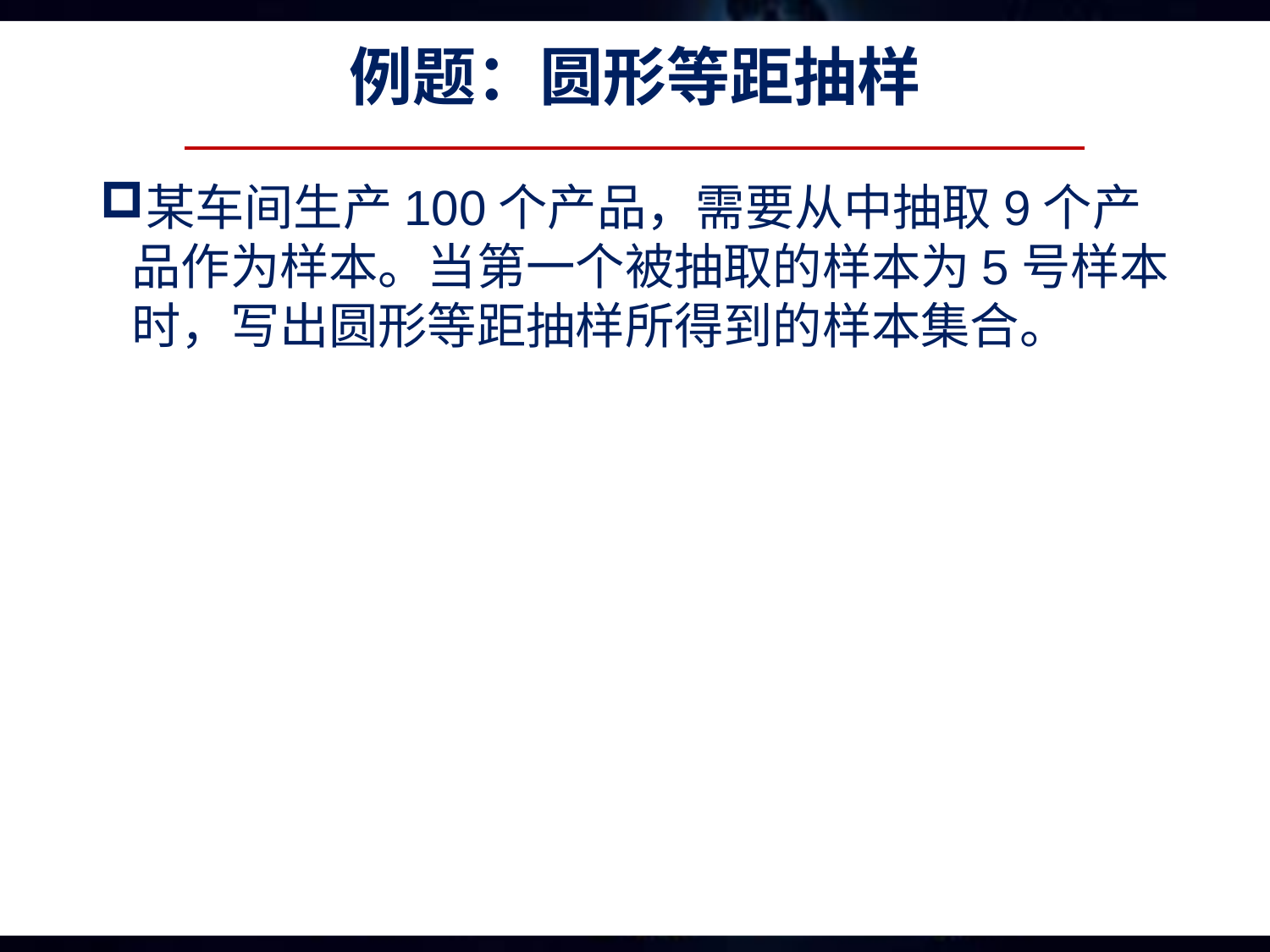

# 例题：圆形等距抽样
某车间生产100个产品，需要从中抽取9个产品作为样本。当第一个被抽取的样本为5号样本时，写出圆形等距抽样所得到的样本集合。